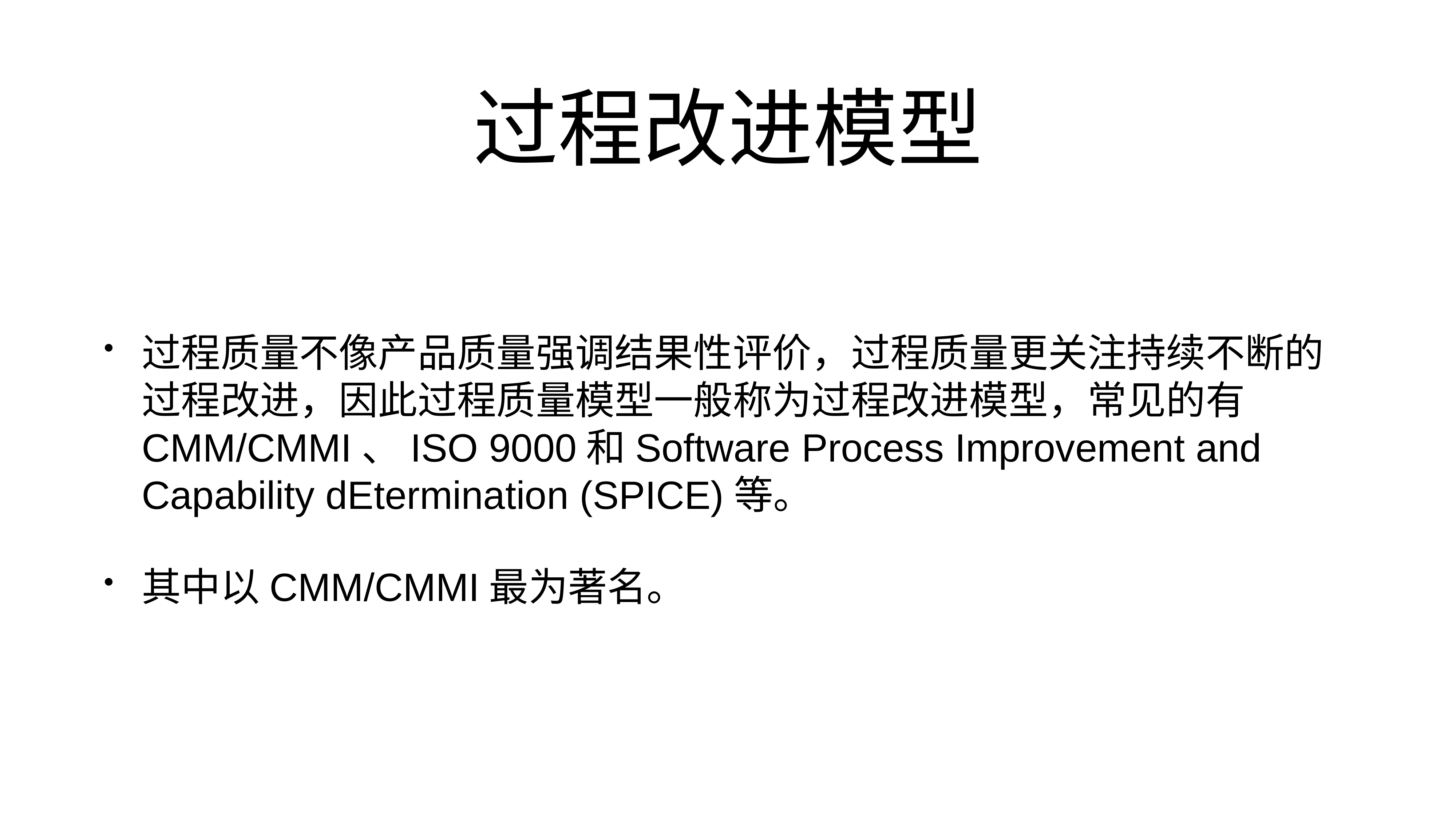

# 过程改进模型
过程质量不像产品质量强调结果性评价，过程质量更关注持续不断的过程改进，因此过程质量模型一般称为过程改进模型，常见的有CMM/CMMI、ISO 9000和Software Process Improvement and Capability dEtermination (SPICE)等。
其中以CMM/CMMI最为著名。